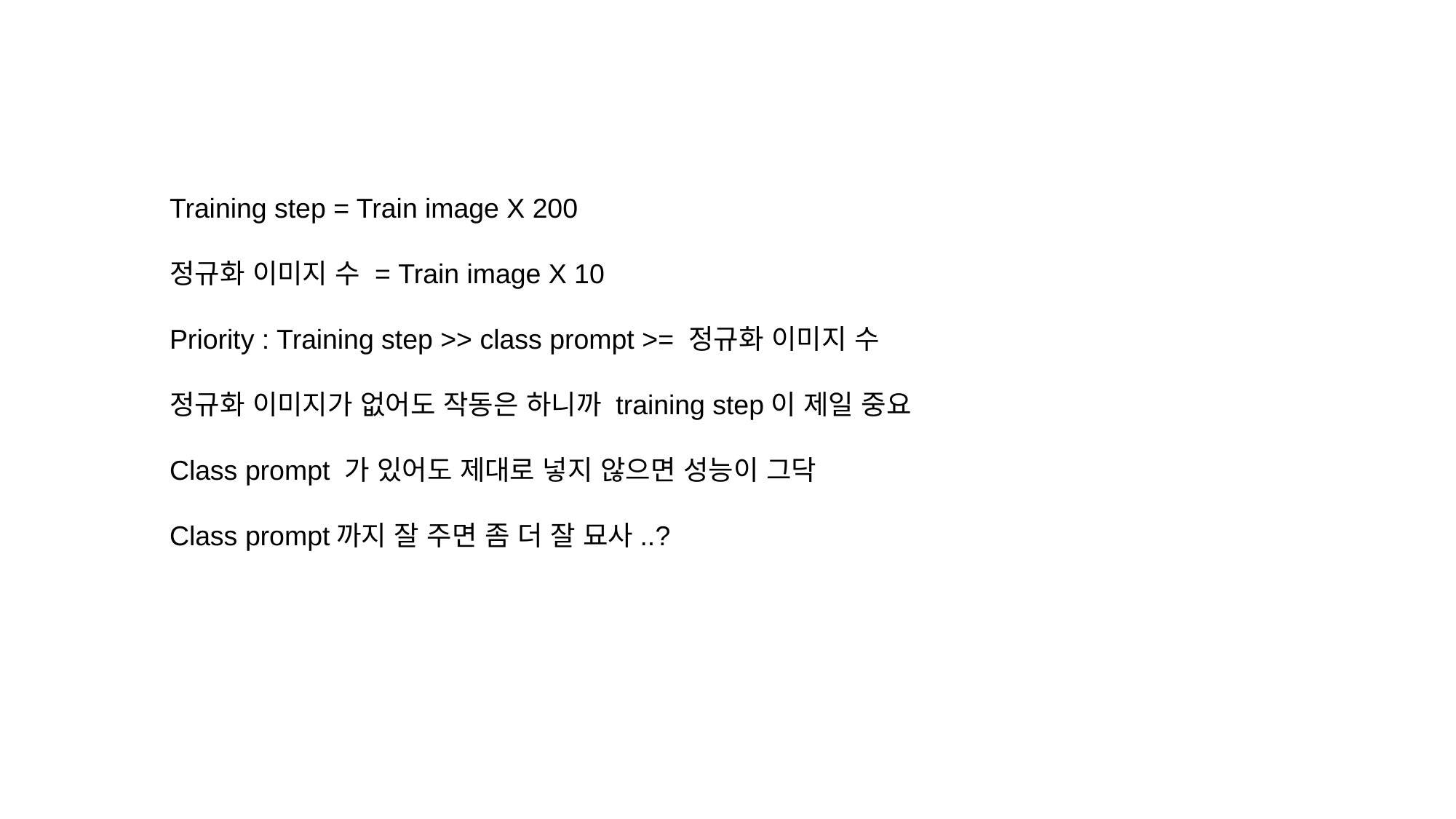

Training step = Train image X 200

정규화 이미지 수 = Train image X 10

Priority : Training step >> class prompt >= 정규화 이미지 수

정규화 이미지가 없어도 작동은 하니까 training step이 제일 중요

Class prompt 가 있어도 제대로 넣지 않으면 성능이 그닥

Class prompt까지 잘 주면 좀 더 잘 묘사..?